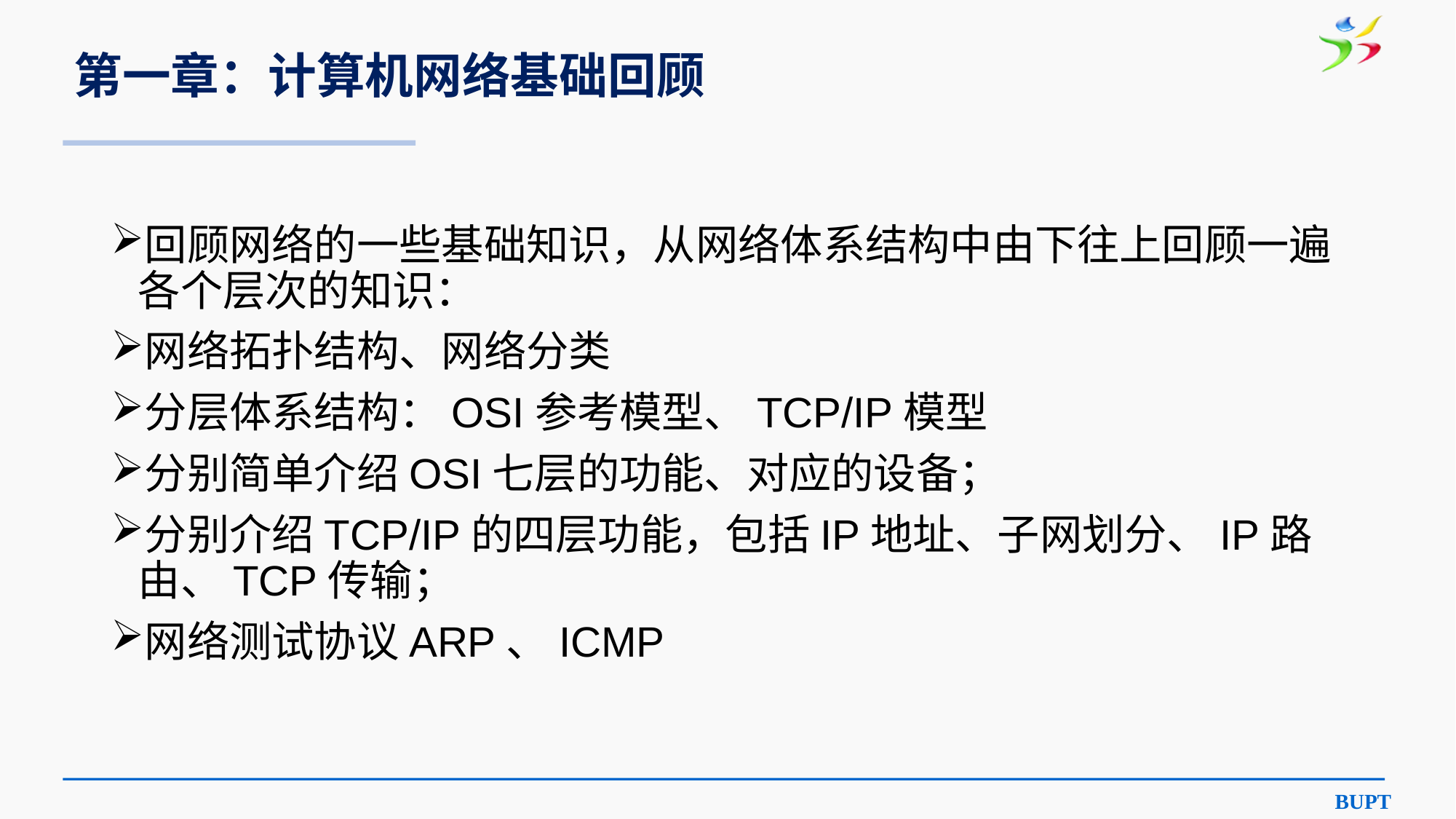

# 第一章：计算机网络基础回顾
回顾网络的一些基础知识，从网络体系结构中由下往上回顾一遍各个层次的知识：
网络拓扑结构、网络分类
分层体系结构：OSI参考模型、TCP/IP模型
分别简单介绍OSI七层的功能、对应的设备；
分别介绍TCP/IP的四层功能，包括IP地址、子网划分、IP路由、TCP传输；
网络测试协议ARP、ICMP